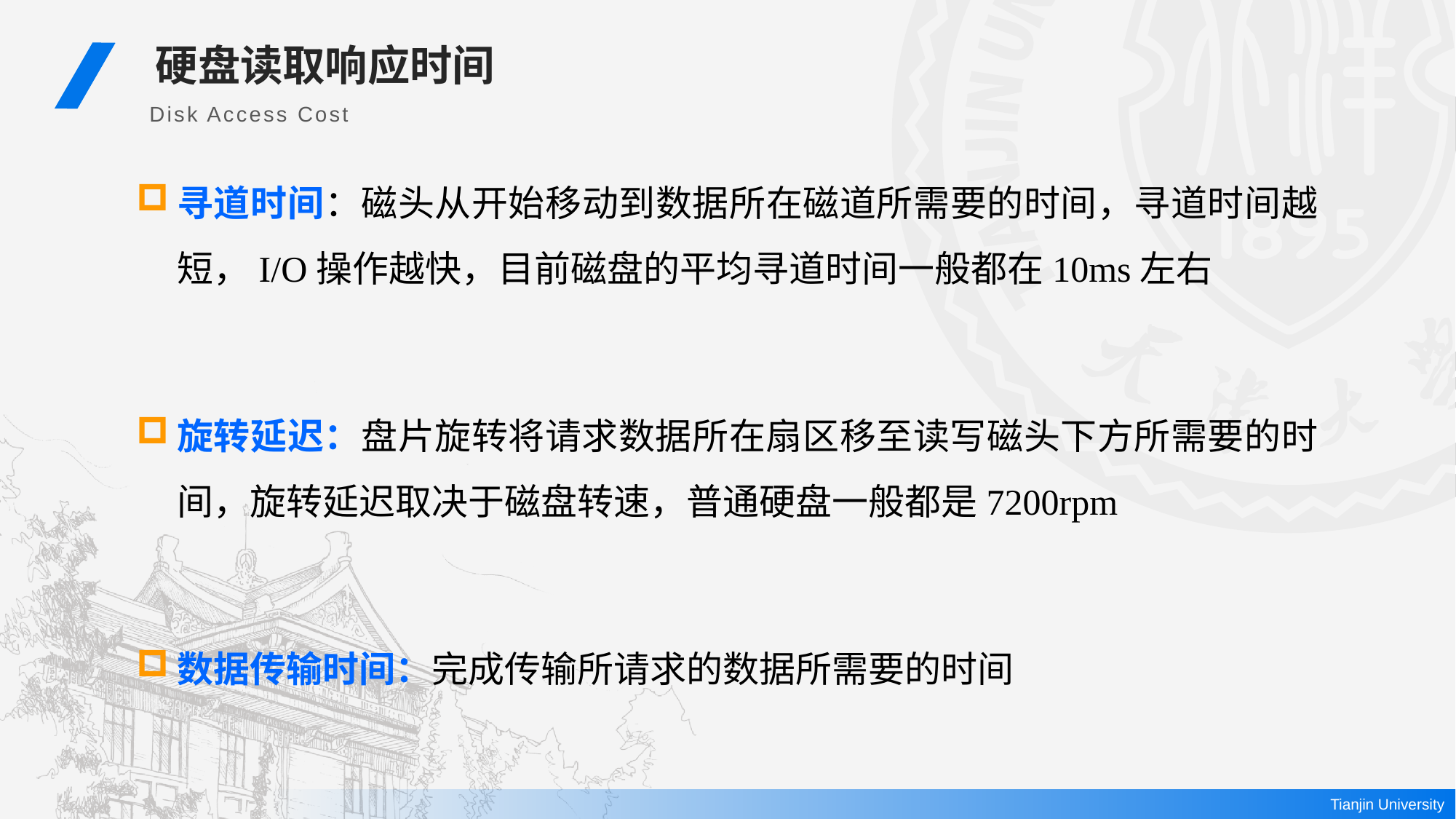

硬盘读取响应时间
Disk Access Cost
寻道时间：磁头从开始移动到数据所在磁道所需要的时间，寻道时间越短，I/O操作越快，目前磁盘的平均寻道时间一般都在10ms左右

旋转延迟：盘片旋转将请求数据所在扇区移至读写磁头下方所需要的时间，旋转延迟取决于磁盘转速，普通硬盘一般都是7200rpm

数据传输时间：完成传输所请求的数据所需要的时间